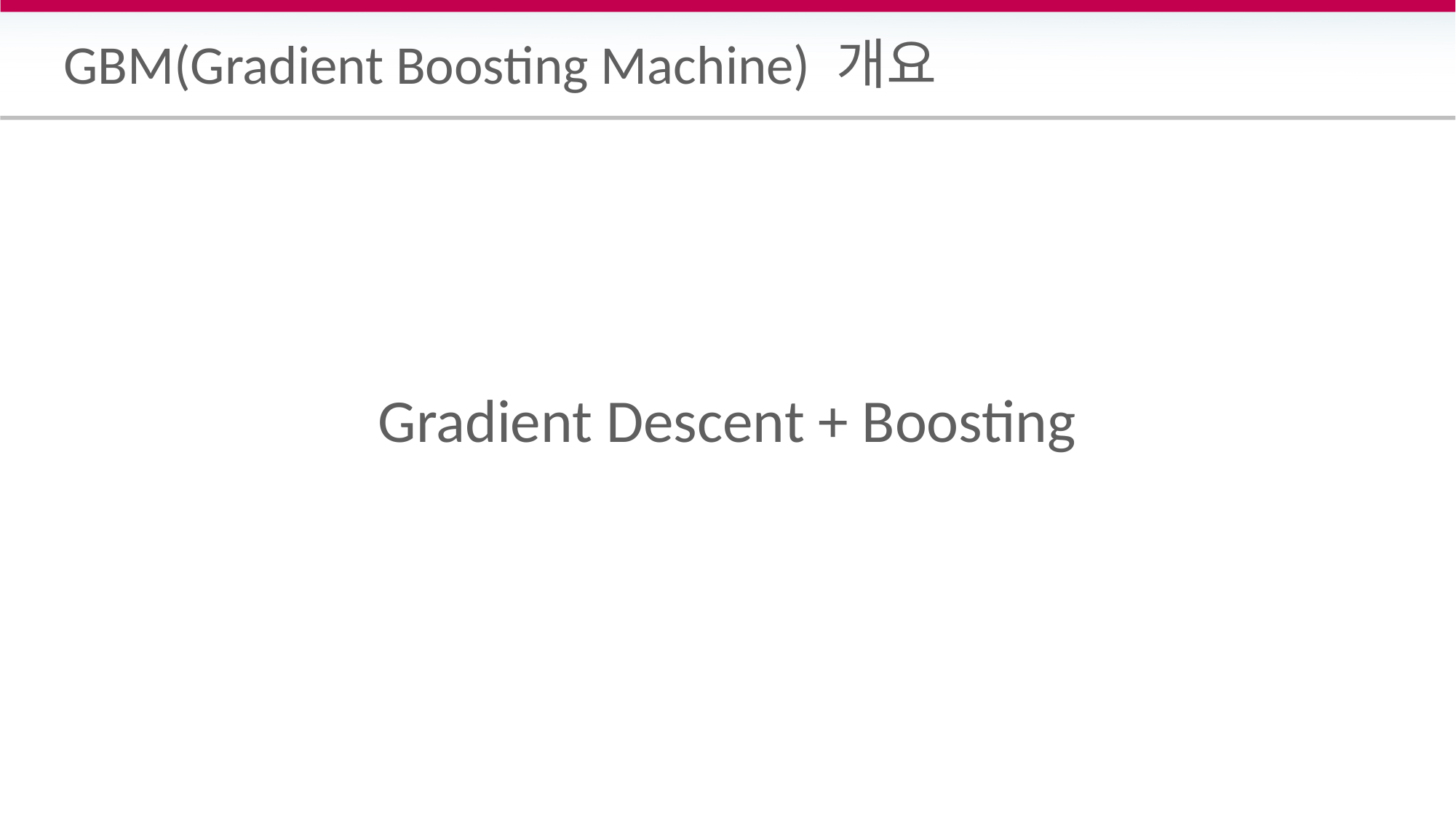

# GBM(Gradient Boosting Machine) 개요
Gradient Descent + Boosting